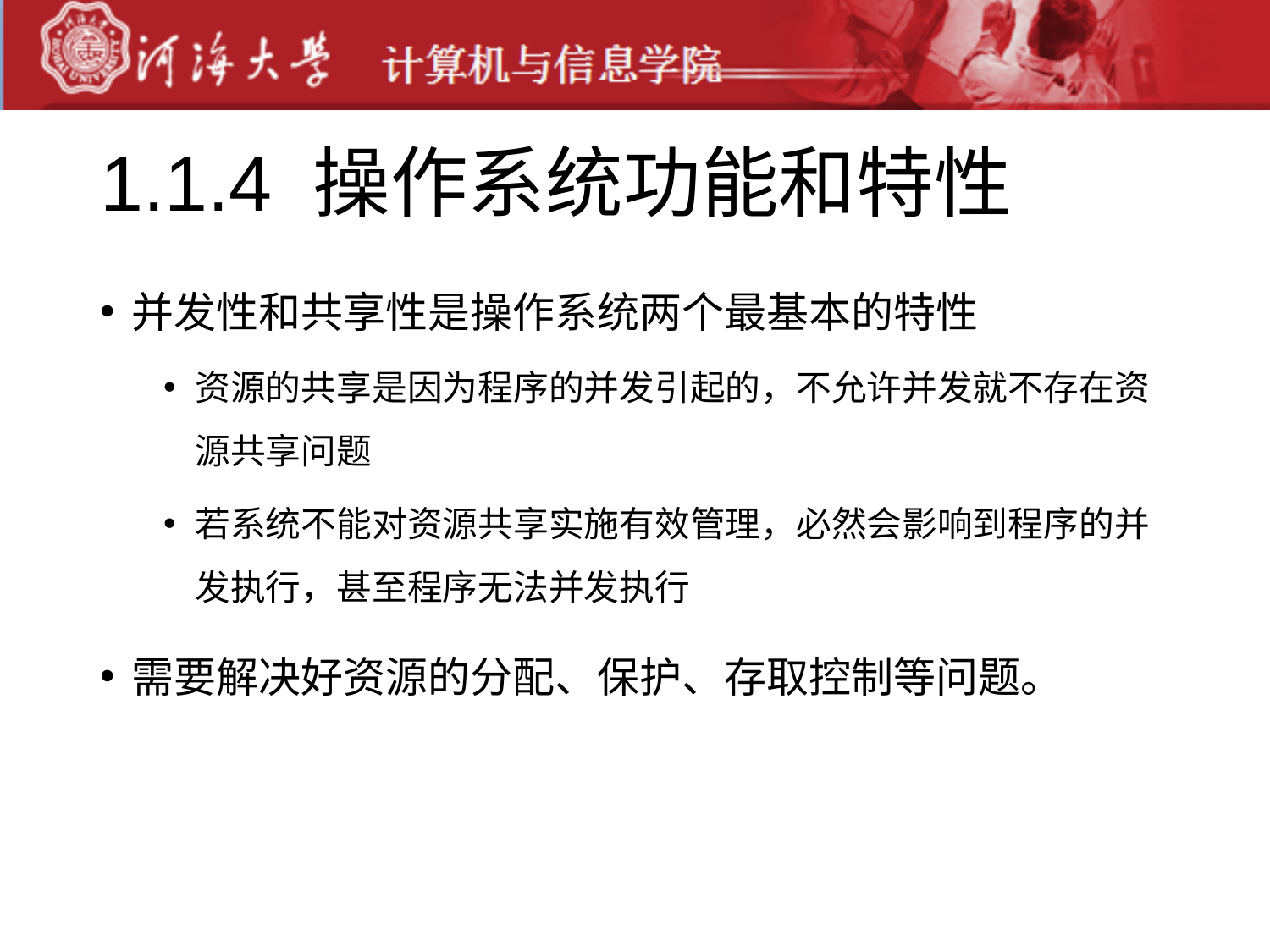

# 1.1.4 操作系统功能和特性
并发性和共享性是操作系统两个最基本的特性
资源的共享是因为程序的并发引起的，不允许并发就不存在资源共享问题
若系统不能对资源共享实施有效管理，必然会影响到程序的并发执行，甚至程序无法并发执行
需要解决好资源的分配、保护、存取控制等问题。